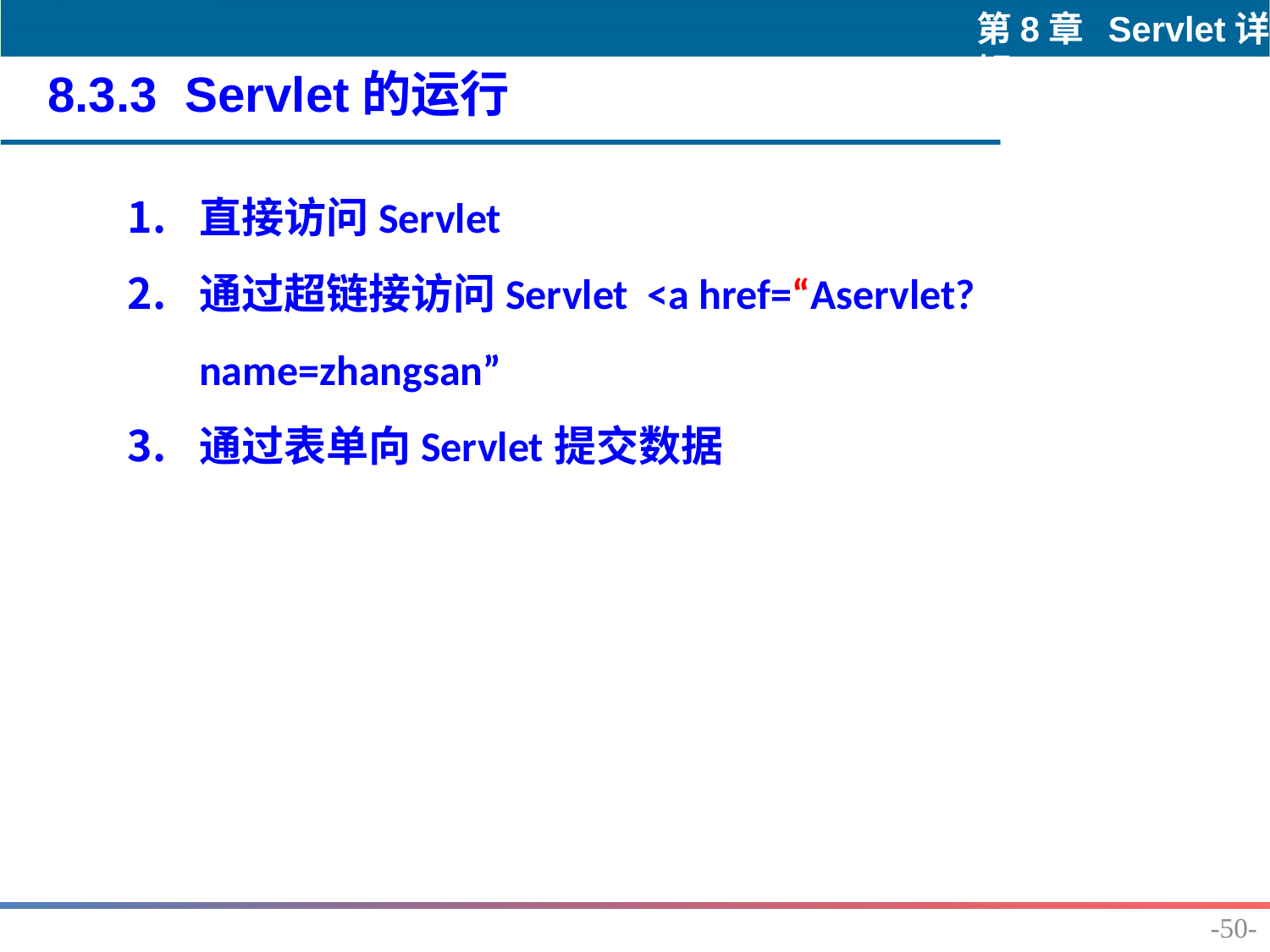

8.3.3  Servlet的运行
直接访问Servlet
通过超链接访问Servlet  <a href=“Aservlet?name=zhangsan”
通过表单向Servlet提交数据

-50-